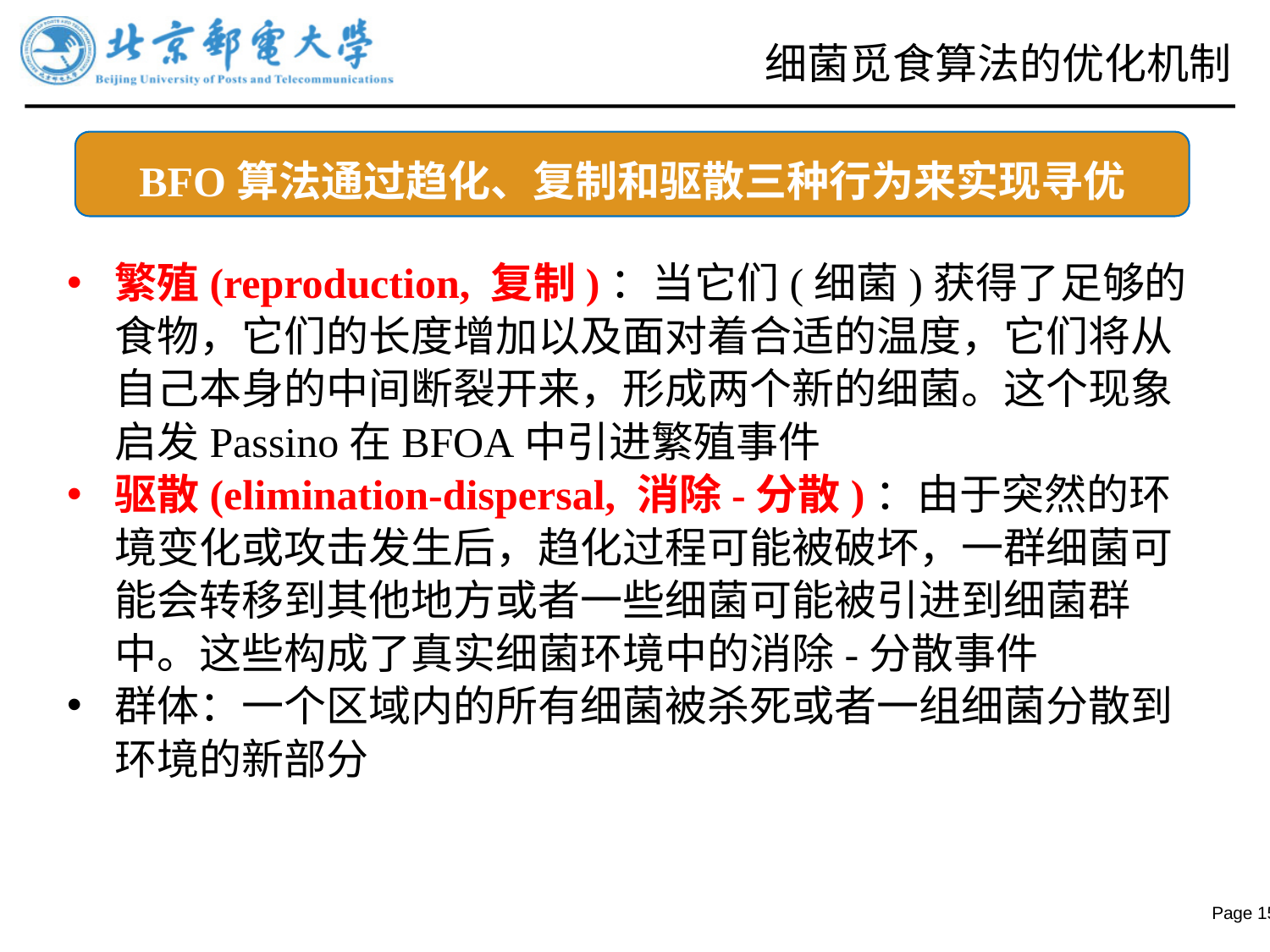

# 细菌觅食算法的优化机制
BFO算法通过趋化、复制和驱散三种行为来实现寻优
繁殖(reproduction, 复制)：当它们(细菌)获得了足够的食物，它们的长度增加以及面对着合适的温度，它们将从自己本身的中间断裂开来，形成两个新的细菌。这个现象启发Passino在BFOA中引进繁殖事件
驱散(elimination-dispersal, 消除-分散)：由于突然的环境变化或攻击发生后，趋化过程可能被破坏，一群细菌可能会转移到其他地方或者一些细菌可能被引进到细菌群中。这些构成了真实细菌环境中的消除-分散事件
群体：一个区域内的所有细菌被杀死或者一组细菌分散到环境的新部分